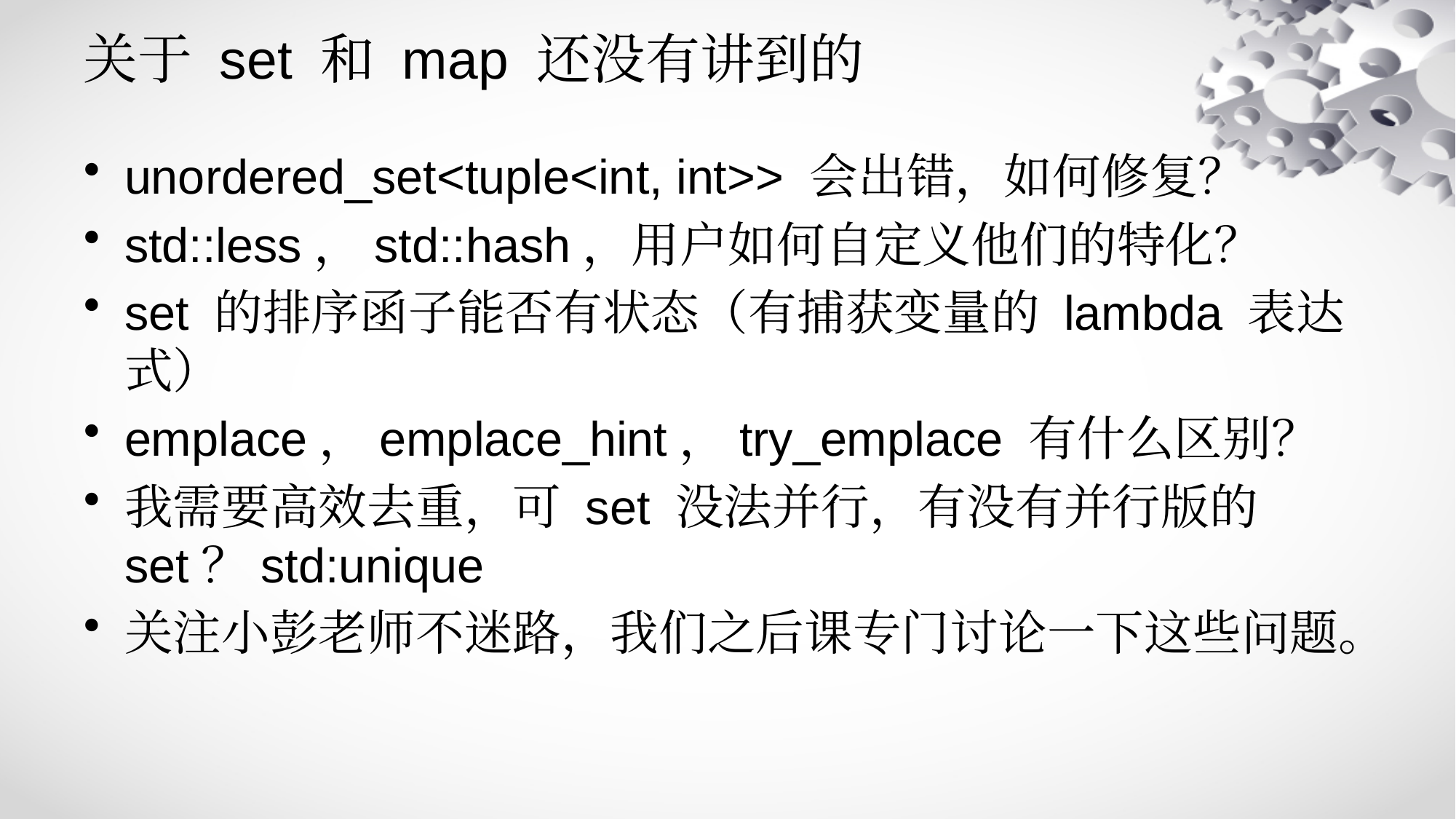

# 关于 set 和 map 还没有讲到的
unordered_set<tuple<int, int>> 会出错，如何修复？
std::less，std::hash，用户如何自定义他们的特化？
set 的排序函子能否有状态（有捕获变量的 lambda 表达式）
emplace，emplace_hint，try_emplace 有什么区别？
我需要高效去重，可 set 没法并行，有没有并行版的 set？std:unique
关注小彭老师不迷路，我们之后课专门讨论一下这些问题。